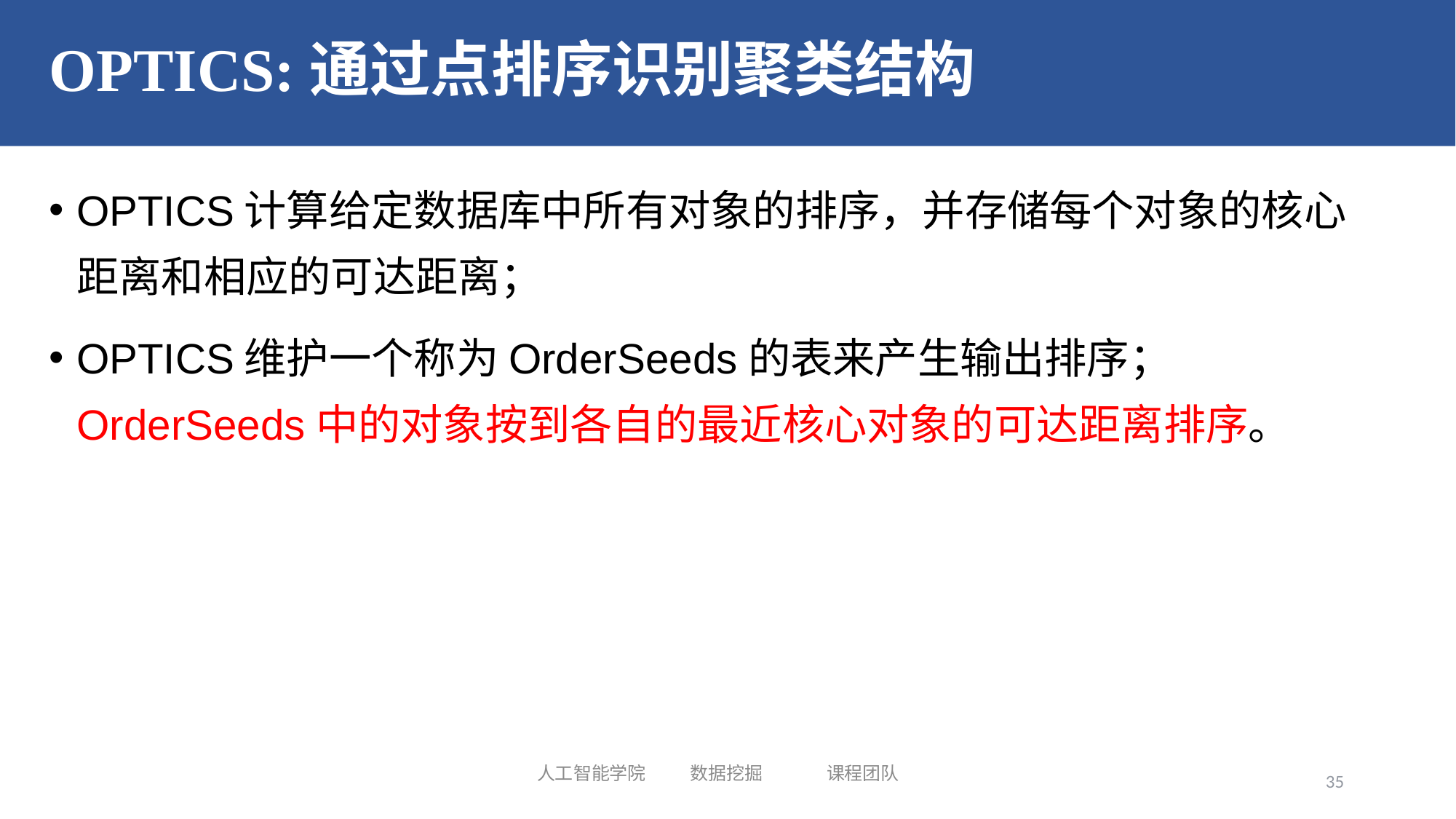

# OPTICS:通过点排序识别聚类结构
OPTICS计算给定数据库中所有对象的排序，并存储每个对象的核心距离和相应的可达距离；
OPTICS维护一个称为OrderSeeds的表来产生输出排序；OrderSeeds中的对象按到各自的最近核心对象的可达距离排序。
人工智能学院           数据挖掘                课程团队
35